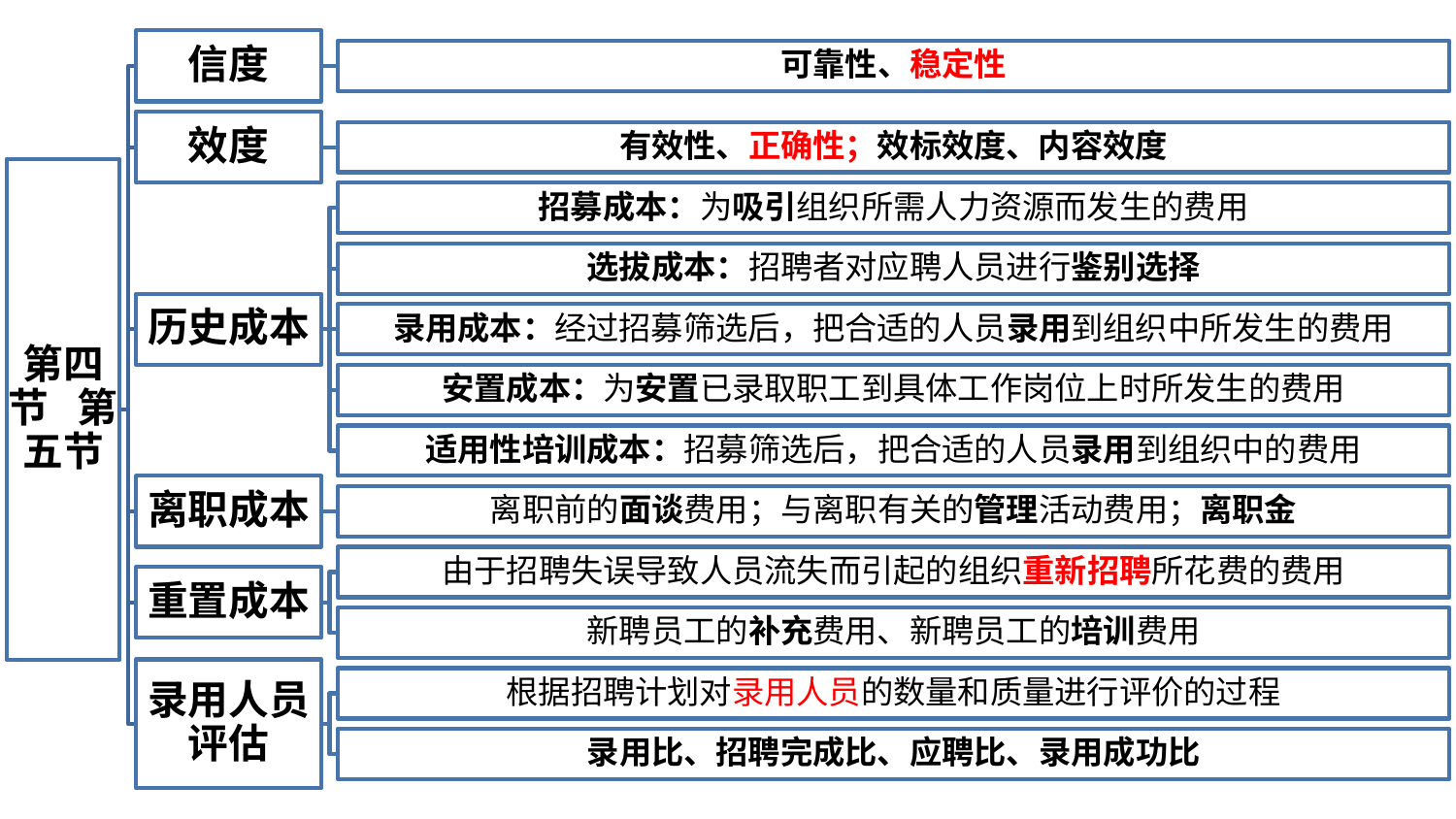

第四节   第五节
信度
可靠性、稳定性
效度
有效性、正确性；效标效度、内容效度
历史成本
招募成本：为吸引组织所需人力资源而发生的费用
选拔成本：招聘者对应聘人员进行鉴别选择
录用成本：经过招募筛选后，把合适的人员录用到组织中所发生的费用
安置成本：为安置已录取职工到具体工作岗位上时所发生的费用
适用性培训成本：招募筛选后，把合适的人员录用到组织中的费用
离职成本
离职前的面谈费用；与离职有关的管理活动费用；离职金
重置成本
由于招聘失误导致人员流失而引起的组织重新招聘所花费的费用
新聘员工的补充费用、新聘员工的培训费用
录用人员评估
根据招聘计划对录用人员的数量和质量进行评价的过程
录用比、招聘完成比、应聘比、录用成功比
多题型